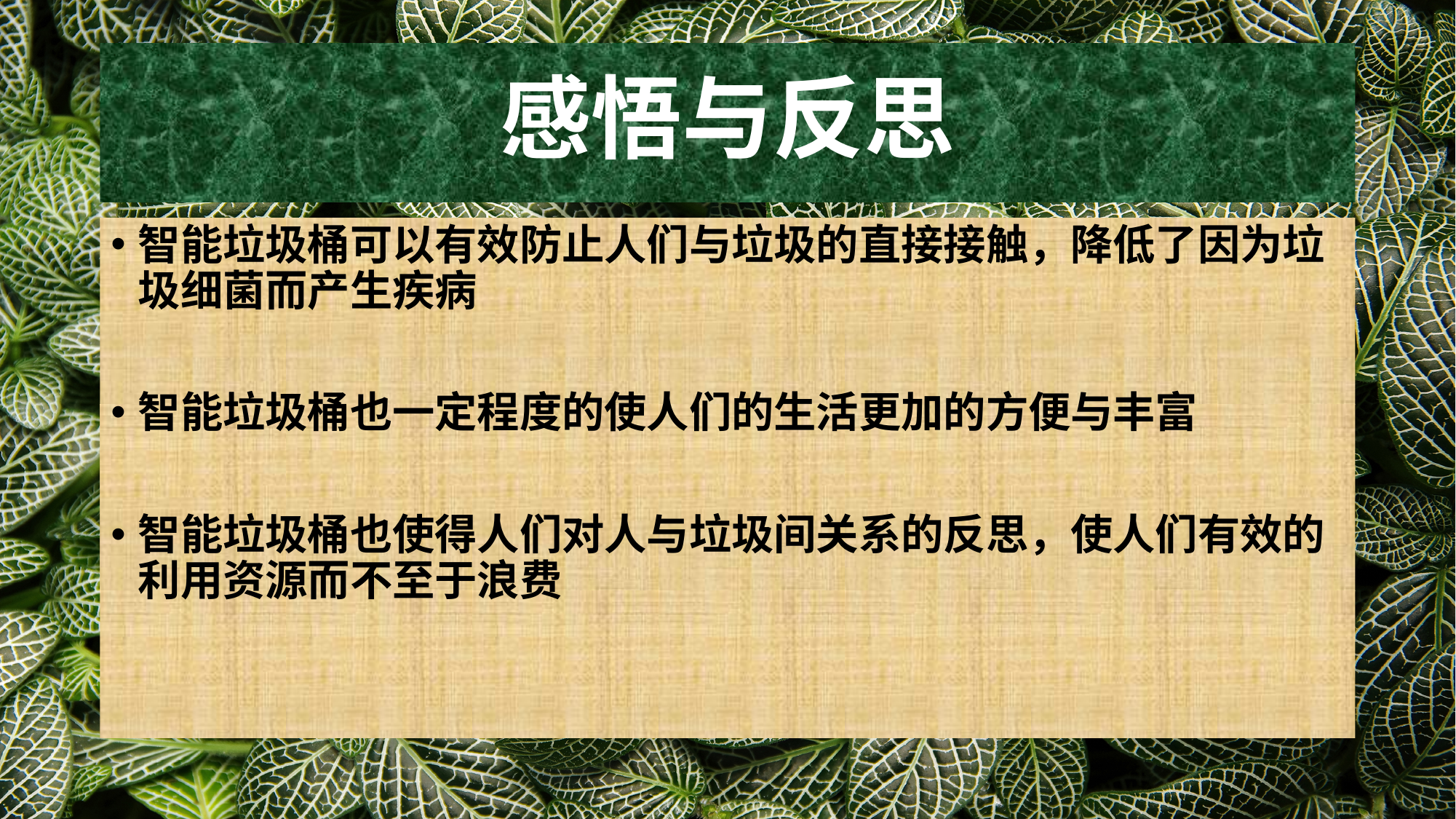

# 感悟与反思
智能垃圾桶可以有效防止人们与垃圾的直接接触，降低了因为垃圾细菌而产生疾病

智能垃圾桶也一定程度的使人们的生活更加的方便与丰富

智能垃圾桶也使得人们对人与垃圾间关系的反思，使人们有效的利用资源而不至于浪费